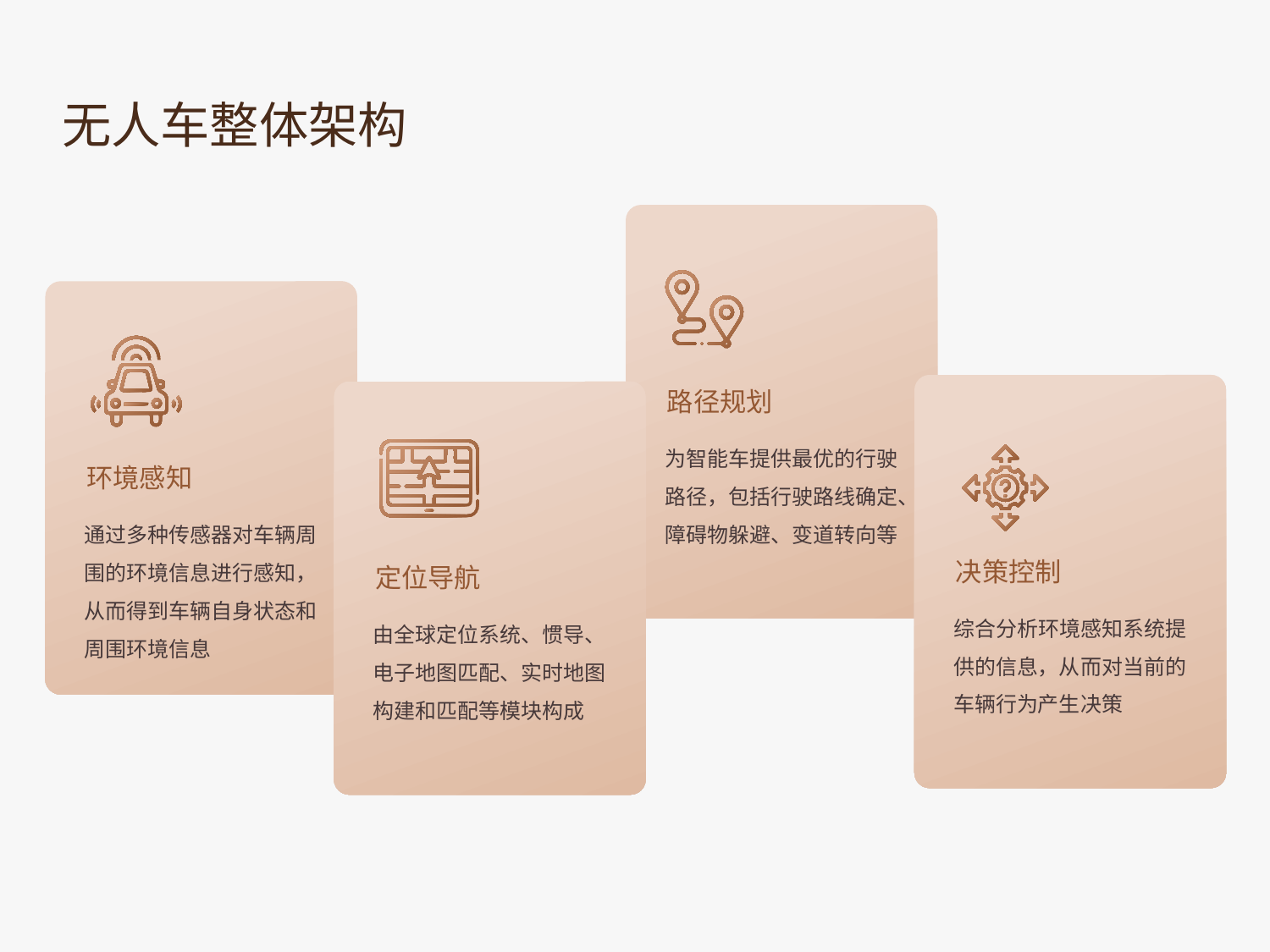

无人车整体架构

路径规划
为智能车提供最优的行驶路径，包括行驶路线确定、障碍物躲避、变道转向等

环境感知
通过多种传感器对车辆周围的环境信息进行感知，从而得到车辆自身状态和周围环境信息
决策控制
综合分析环境感知系统提供的信息，从而对当前的车辆行为产生决策
定位导航
由全球定位系统、惯导、电子地图匹配、实时地图构建和匹配等模块构成